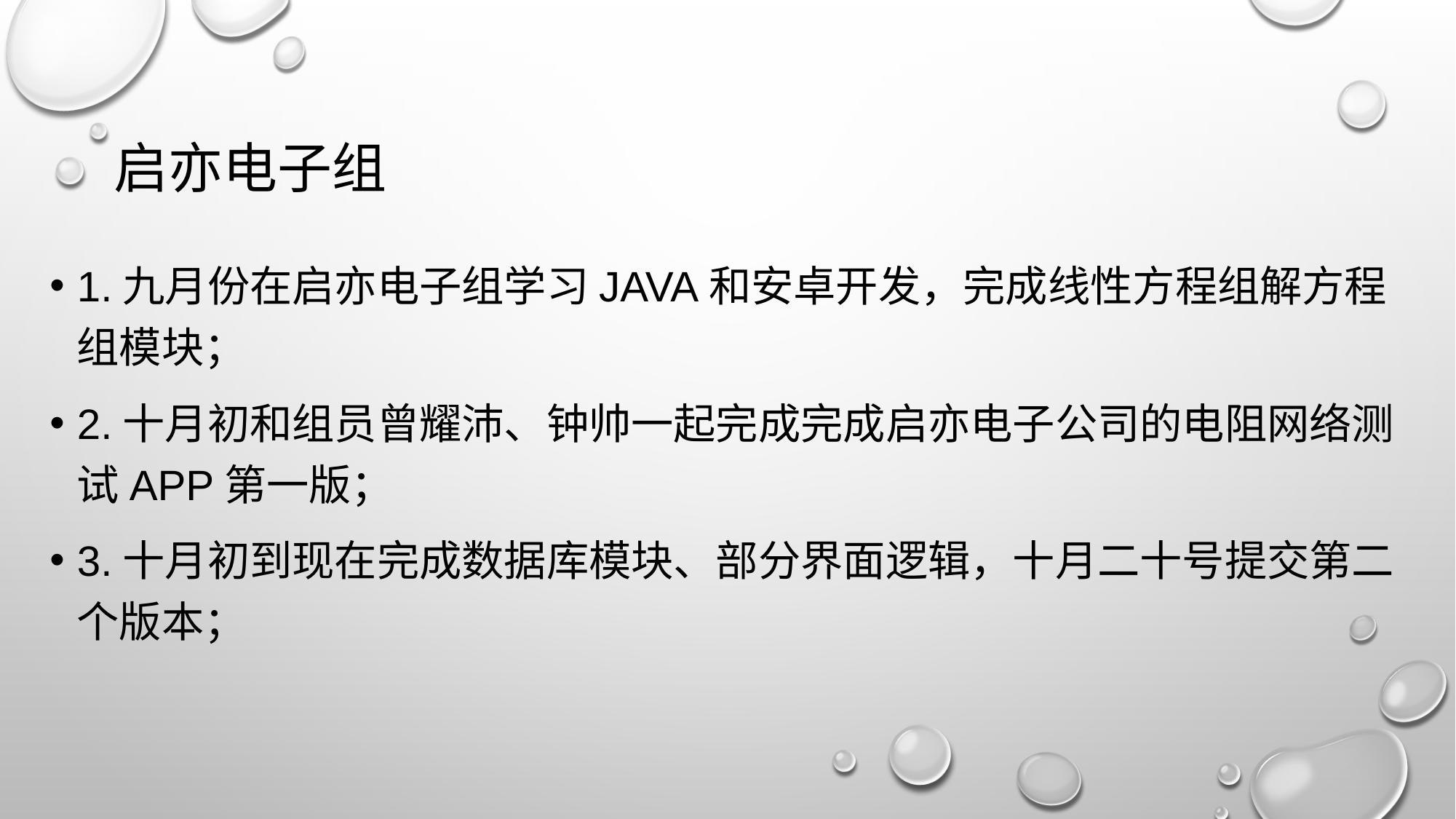

# 启亦电子组
1.九月份在启亦电子组学习Java和安卓开发，完成线性方程组解方程组模块；
2.十月初和组员曾耀沛、钟帅一起完成完成启亦电子公司的电阻网络测试app第一版；
3.十月初到现在完成数据库模块、部分界面逻辑，十月二十号提交第二个版本；